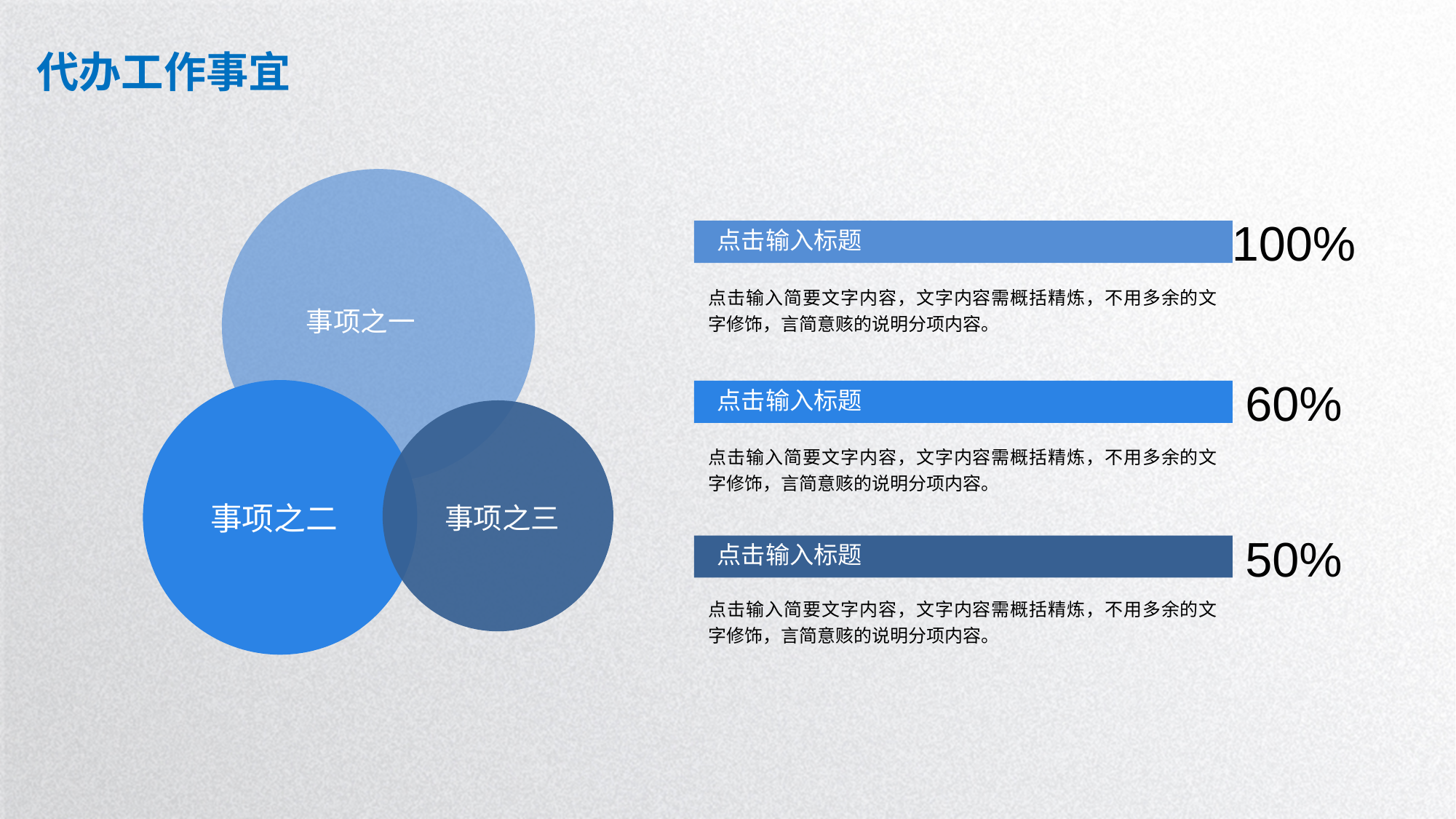

代办工作事宜

事项之一
100%
点击输入标题

点击输入简要文字内容，文字内容需概括精炼，不用多余的文字修饰，言简意赅的说明分项内容。
60%
点击输入标题

事项之二

事项之三
点击输入简要文字内容，文字内容需概括精炼，不用多余的文字修饰，言简意赅的说明分项内容。
50%
点击输入标题

点击输入简要文字内容，文字内容需概括精炼，不用多余的文字修饰，言简意赅的说明分项内容。